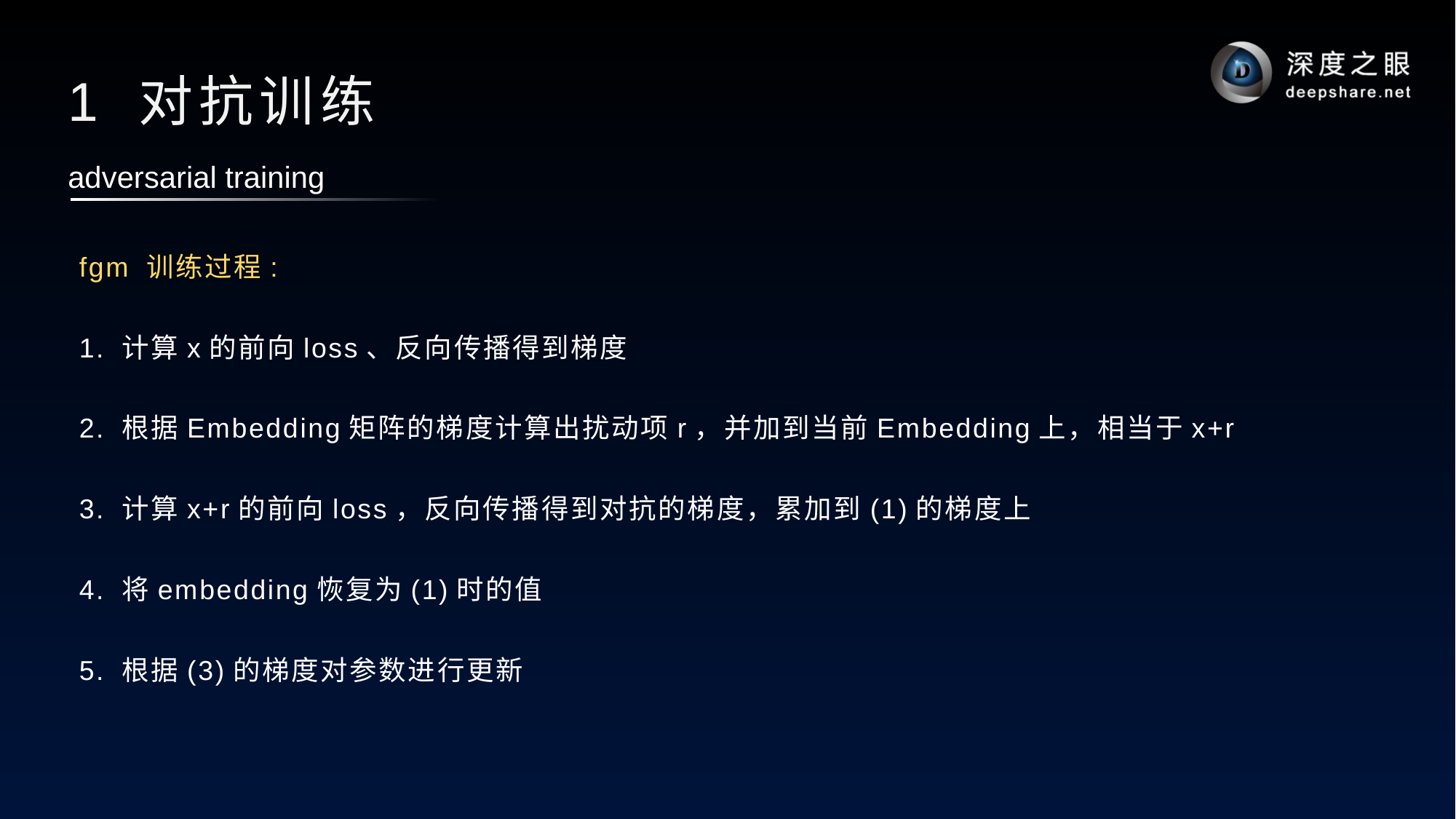

# 1 对抗训练
adversarial training
fgm 训练过程:
1. 计算x的前向loss、反向传播得到梯度
2. 根据Embedding矩阵的梯度计算出扰动项r，并加到当前Embedding上，相当于x+r
3. 计算x+r的前向loss，反向传播得到对抗的梯度，累加到(1)的梯度上
4. 将embedding恢复为(1)时的值
5. 根据(3)的梯度对参数进行更新